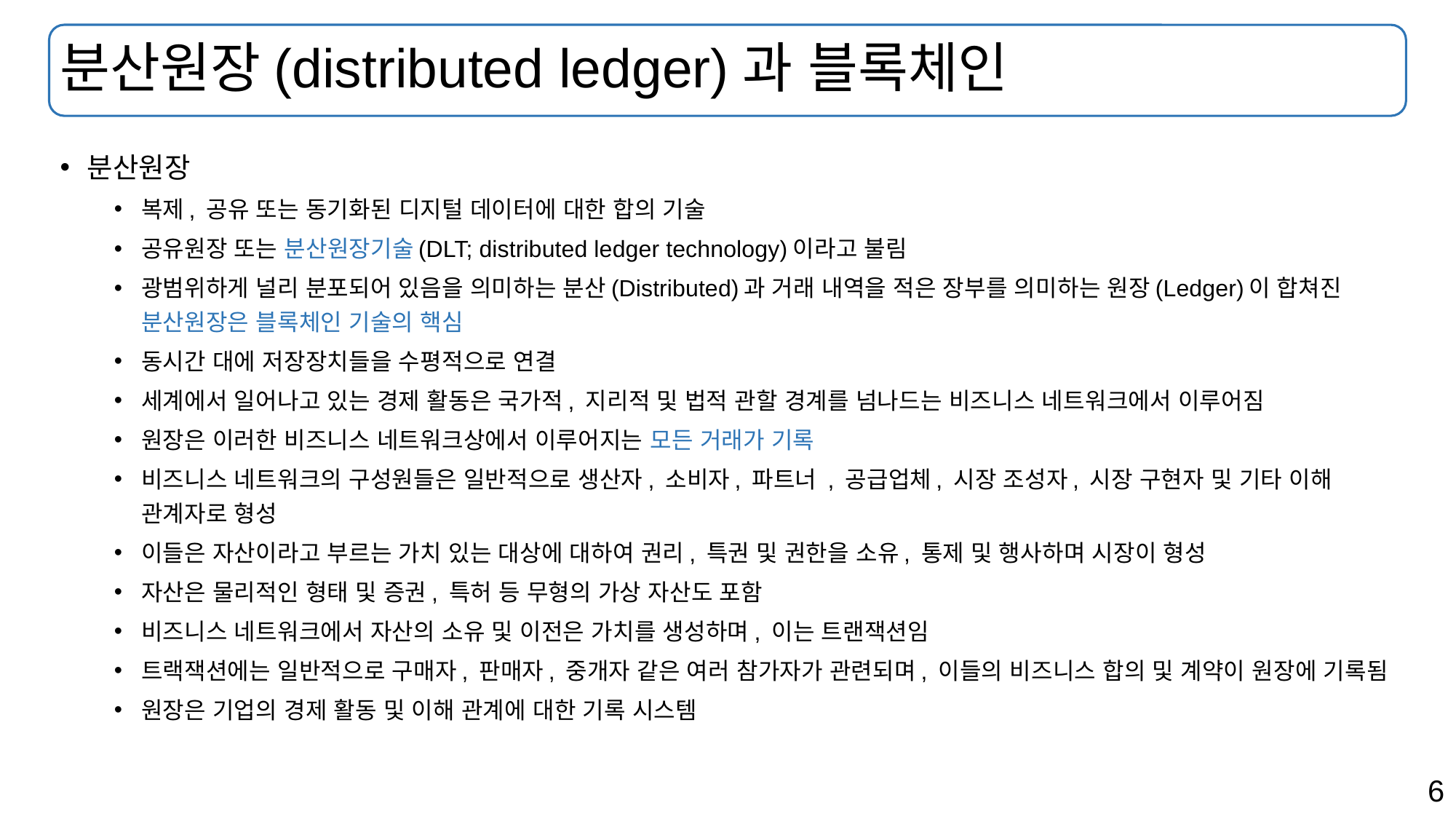

# 분산원장(distributed ledger)과 블록체인
분산원장
복제, 공유 또는 동기화된 디지털 데이터에 대한 합의 기술
공유원장 또는 분산원장기술(DLT; distributed ledger technology)이라고 불림
광범위하게 널리 분포되어 있음을 의미하는 분산(Distributed)과 거래 내역을 적은 장부를 의미하는 원장(Ledger)이 합쳐진 분산원장은 블록체인 기술의 핵심
동시간 대에 저장장치들을 수평적으로 연결
세계에서 일어나고 있는 경제 활동은 국가적, 지리적 및 법적 관할 경계를 넘나드는 비즈니스 네트워크에서 이루어짐
원장은 이러한 비즈니스 네트워크상에서 이루어지는 모든 거래가 기록
비즈니스 네트워크의 구성원들은 일반적으로 생산자, 소비자, 파트너 , 공급업체, 시장 조성자, 시장 구현자 및 기타 이해 관계자로 형성
이들은 자산이라고 부르는 가치 있는 대상에 대하여 권리, 특권 및 권한을 소유, 통제 및 행사하며 시장이 형성
자산은 물리적인 형태 및 증권, 특허 등 무형의 가상 자산도 포함
비즈니스 네트워크에서 자산의 소유 및 이전은 가치를 생성하며, 이는 트랜잭션임
트랙잭션에는 일반적으로 구매자, 판매자, 중개자 같은 여러 참가자가 관련되며, 이들의 비즈니스 합의 및 계약이 원장에 기록됨
원장은 기업의 경제 활동 및 이해 관계에 대한 기록 시스템